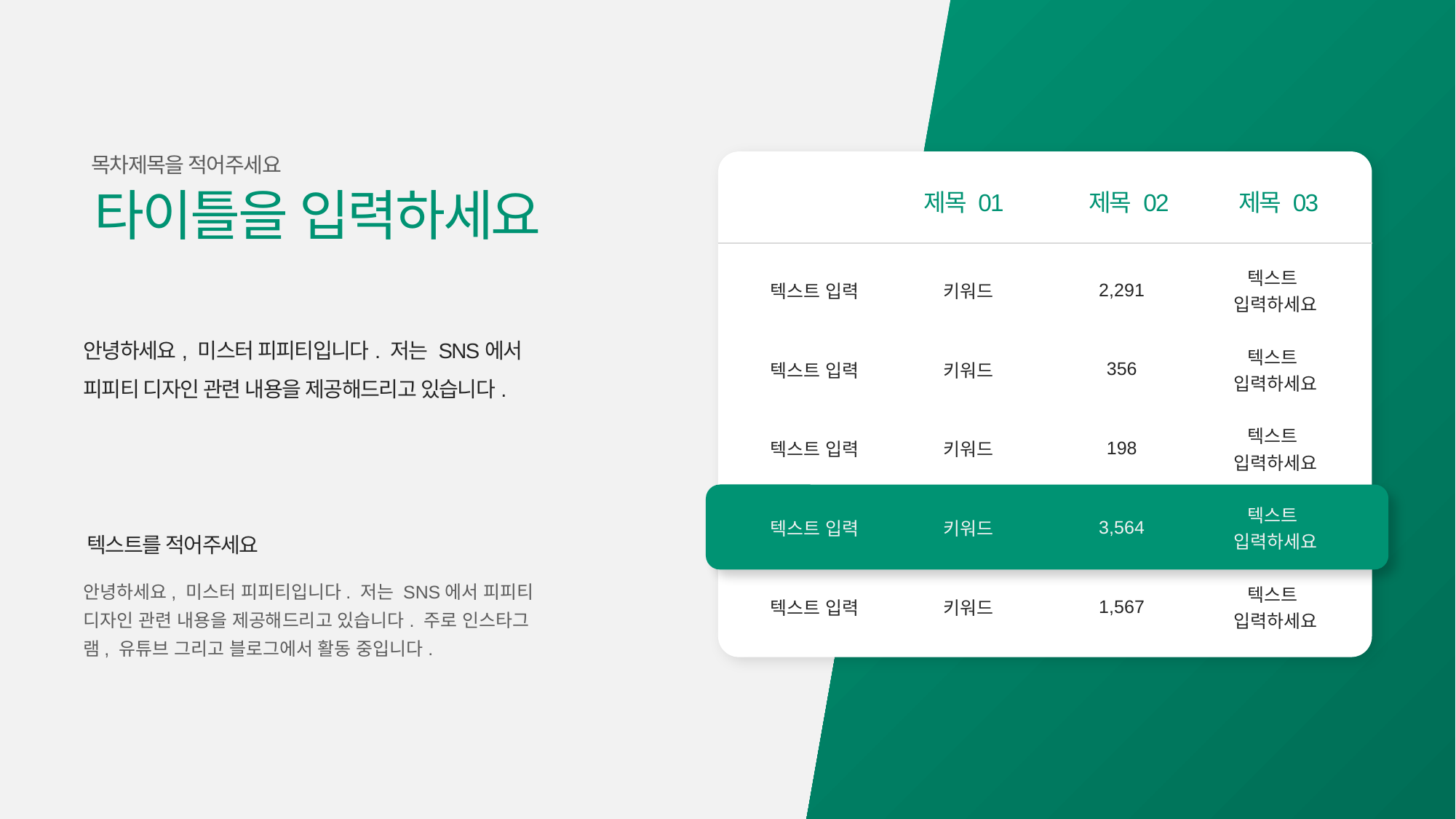

목차제목을 적어주세요

타이틀을 입력하세요
제목 01
제목 02
제목 03
| 텍스트 입력 | 키워드 | 2,291 | 텍스트 입력하세요 |
| --- | --- | --- | --- |
| 텍스트 입력 | 키워드 | 356 | 텍스트 입력하세요 |
| 텍스트 입력 | 키워드 | 198 | 텍스트 입력하세요 |
| 텍스트 입력 | 키워드 | 3,564 | 텍스트 입력하세요 |
| 텍스트 입력 | 키워드 | 1,567 | 텍스트 입력하세요 |
안녕하세요, 미스터 피피티입니다. 저는 SNS에서 피피티 디자인 관련 내용을 제공해드리고 있습니다.

텍스트를 적어주세요
안녕하세요, 미스터 피피티입니다. 저는 SNS에서 피피티 디자인 관련 내용을 제공해드리고 있습니다. 주로 인스타그램, 유튜브 그리고 블로그에서 활동 중입니다.